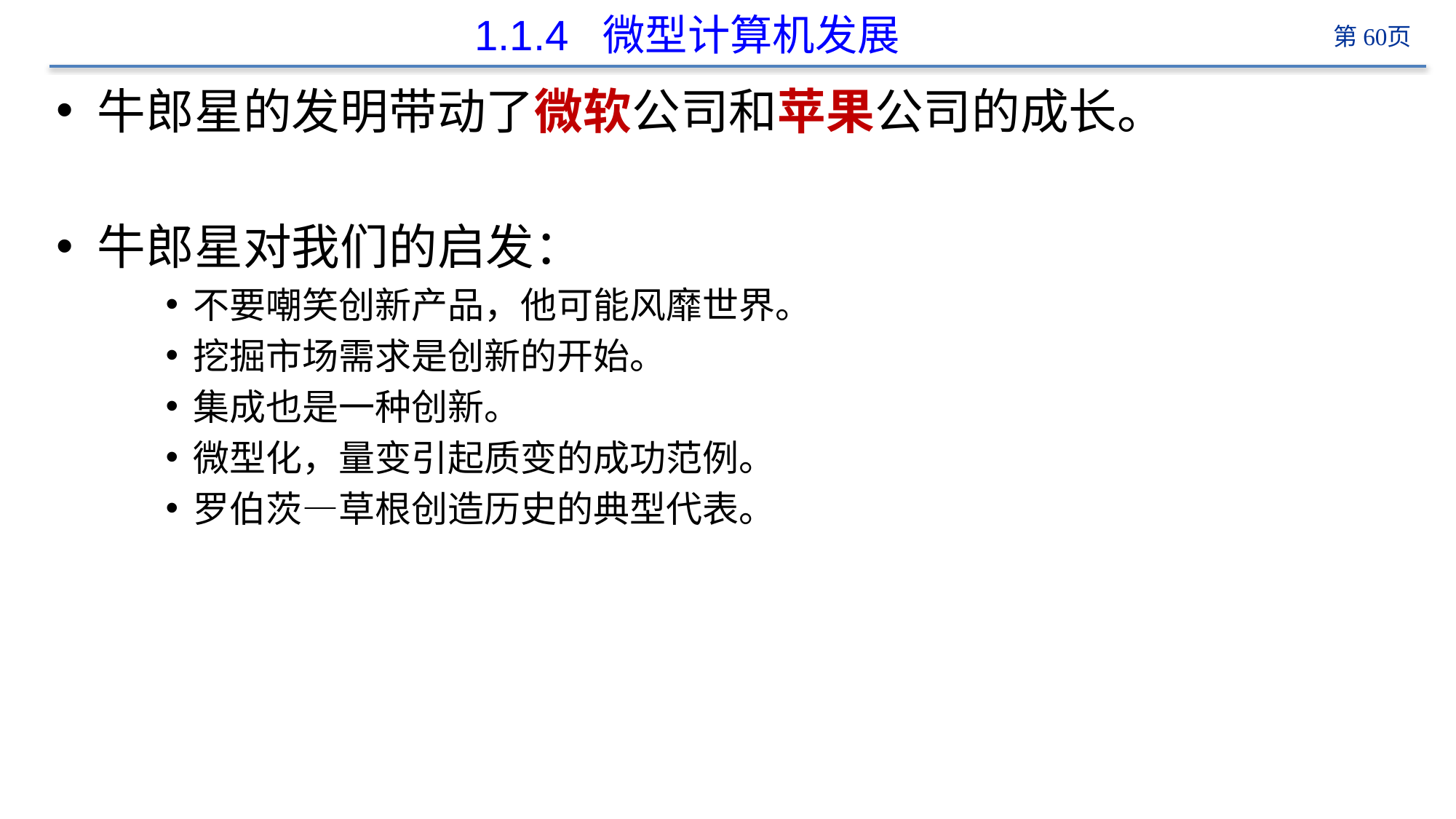

# 1.1.4  微型计算机发展
牛郎星的发明带动了微软公司和苹果公司的成长。

牛郎星对我们的启发：
不要嘲笑创新产品，他可能风靡世界。
挖掘市场需求是创新的开始。
集成也是一种创新。
微型化，量变引起质变的成功范例。
罗伯茨—草根创造历史的典型代表。